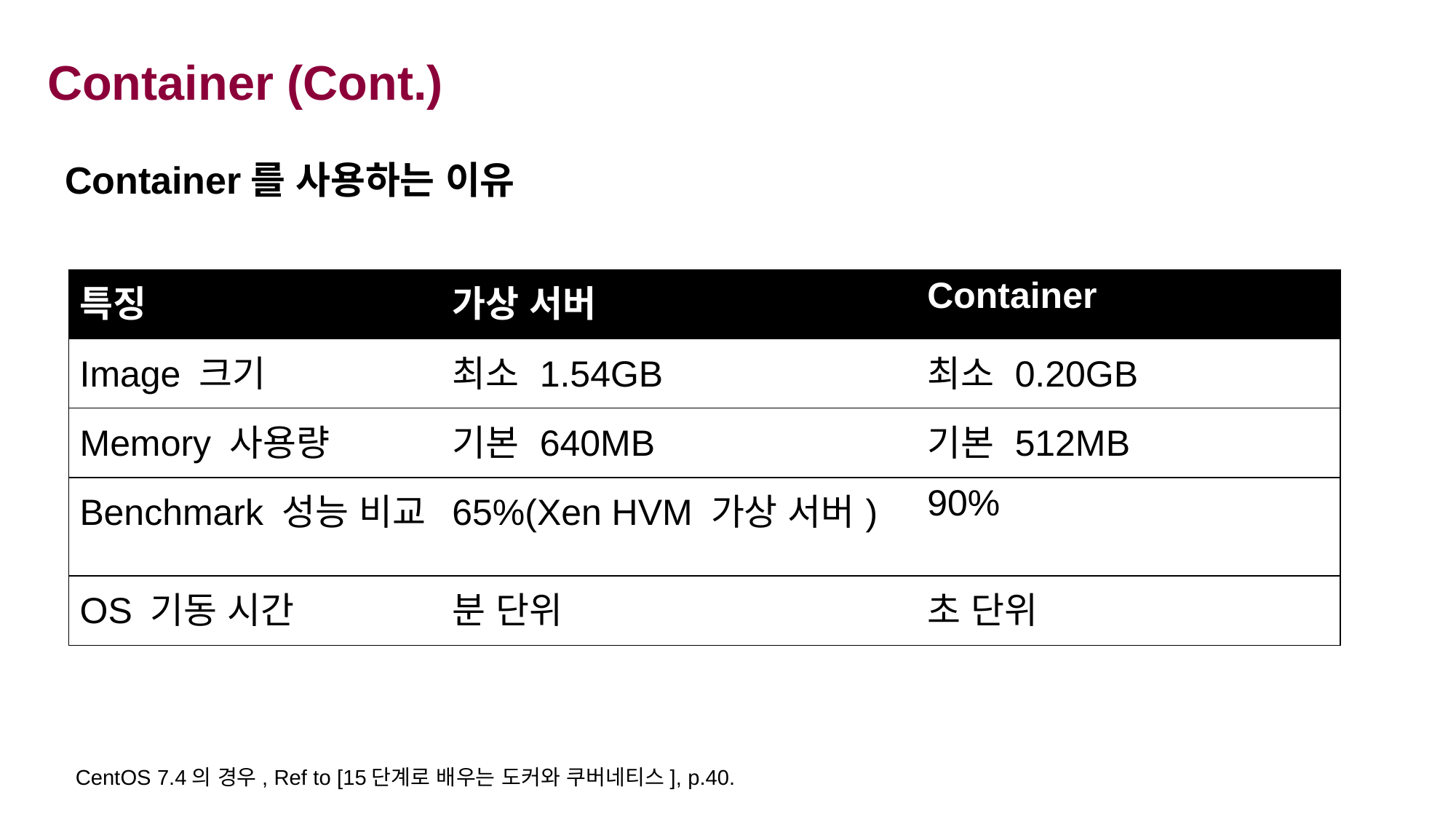

# Container (Cont.)
Container를 사용하는 이유
| 특징 | 가상 서버 | Container |
| --- | --- | --- |
| Image 크기 | 최소 1.54GB | 최소 0.20GB |
| Memory 사용량 | 기본 640MB | 기본 512MB |
| Benchmark 성능 비교 | 65%(Xen HVM 가상 서버) | 90% |
| OS 기동 시간 | 분 단위 | 초 단위 |
CentOS 7.4의 경우, Ref to [15단계로 배우는 도커와 쿠버네티스], p.40.